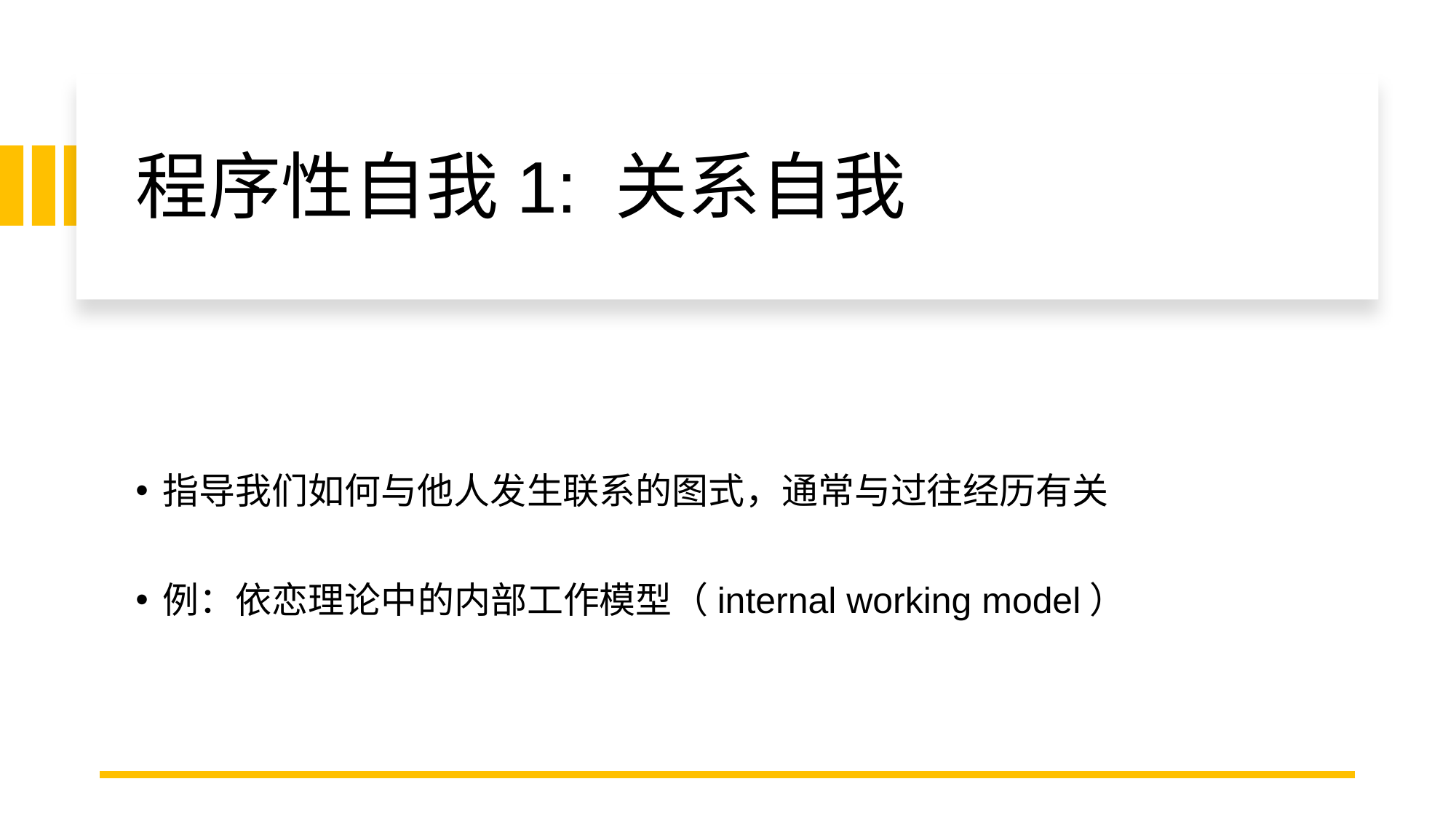

# 程序性自我1: 关系自我

指导我们如何与他人发生联系的图式，通常与过往经历有关

例：依恋理论中的内部工作模型（internal working model）